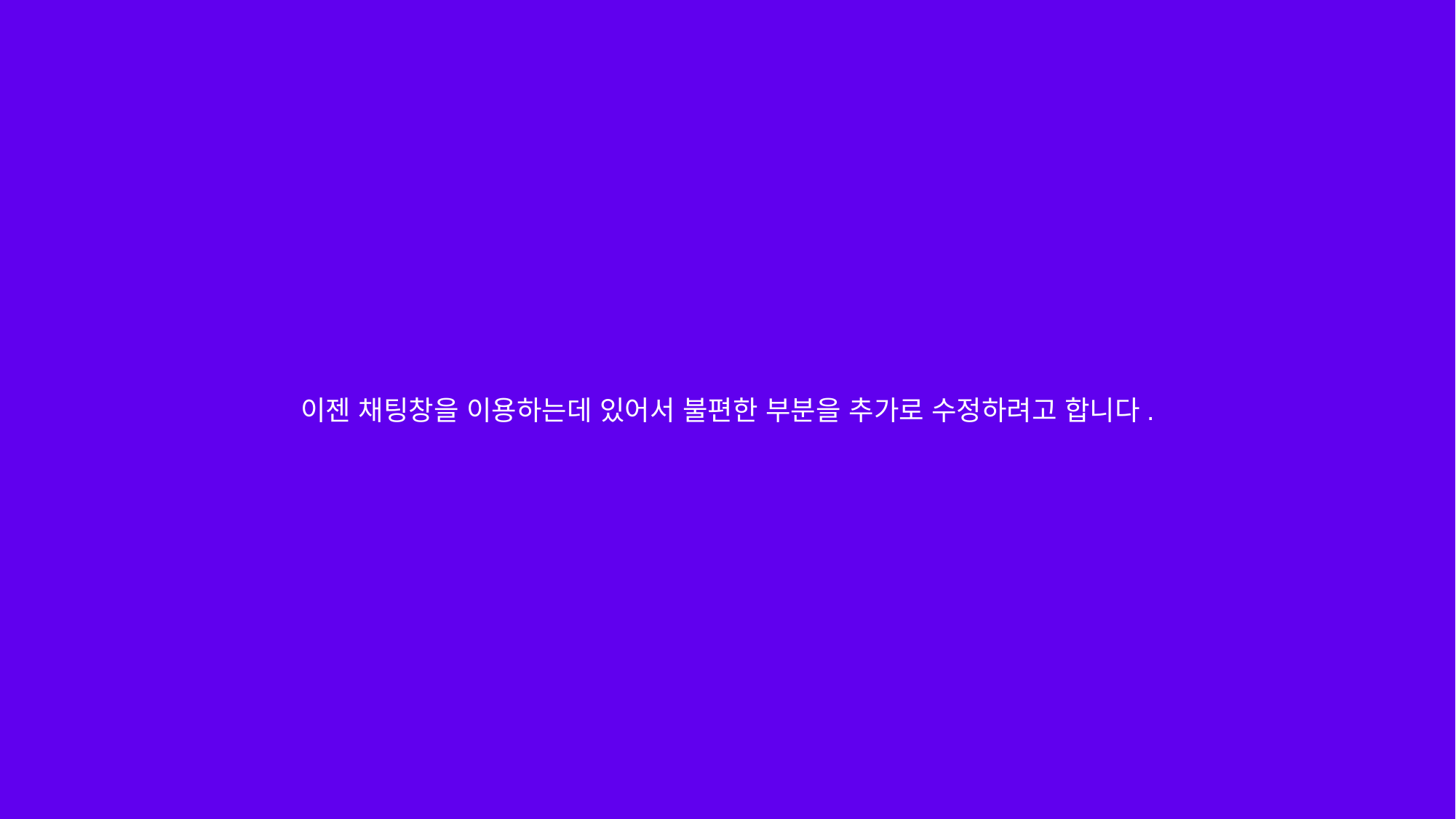

이젠 채팅창을 이용하는데 있어서 불편한 부분을 추가로 수정하려고 합니다.